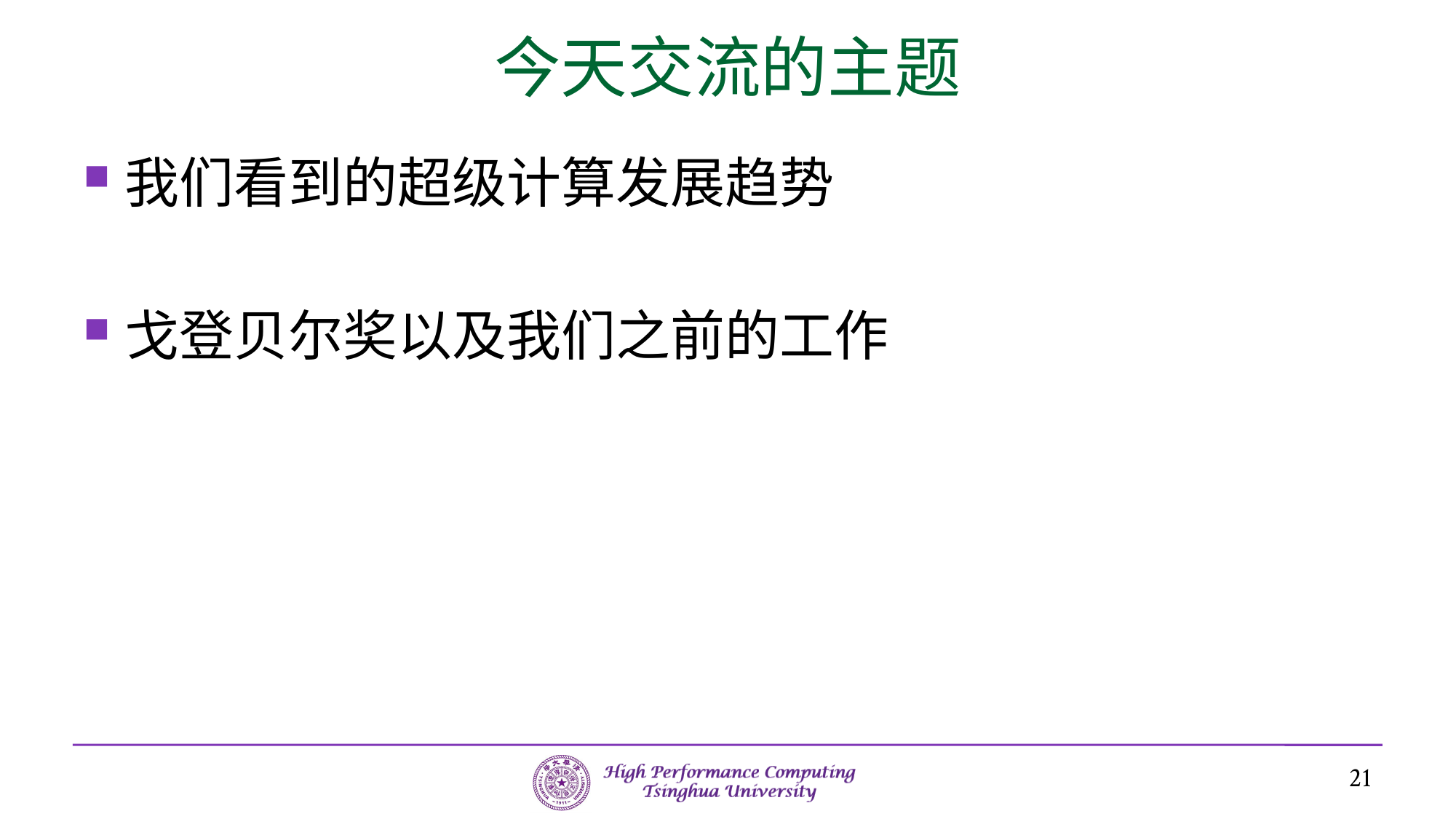

# 今天交流的主题
我们看到的超级计算发展趋势

戈登贝尔奖以及我们之前的工作

21